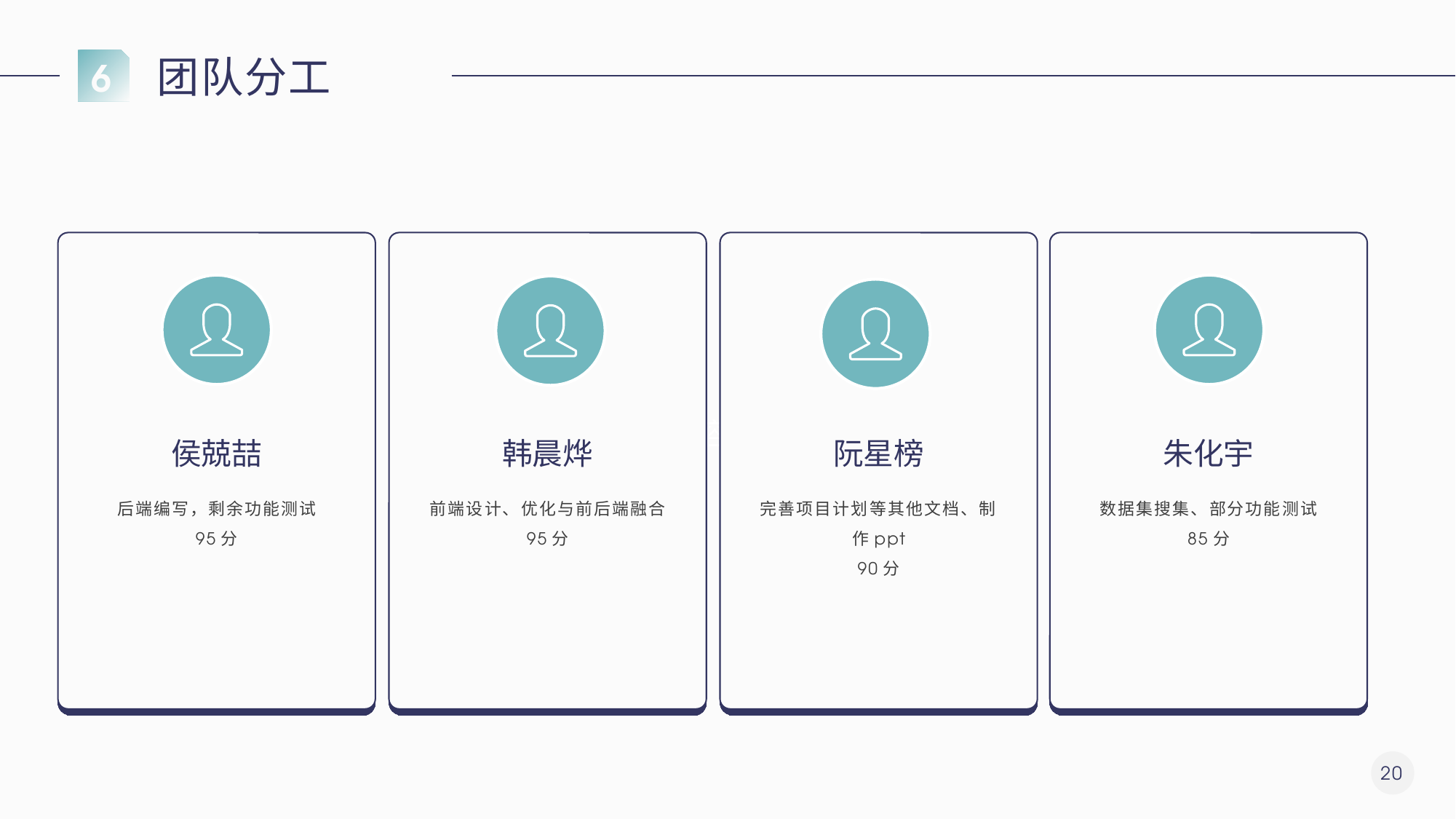

团队分工
6

添加标题内容
侯兢喆
韩晨烨
阮星榜
朱化宇
后端编写，剩余功能测试
95分
前端设计、优化与前后端融合
95分
完善项目计划等其他文档、制作ppt
90分
数据集搜集、部分功能测试
85分